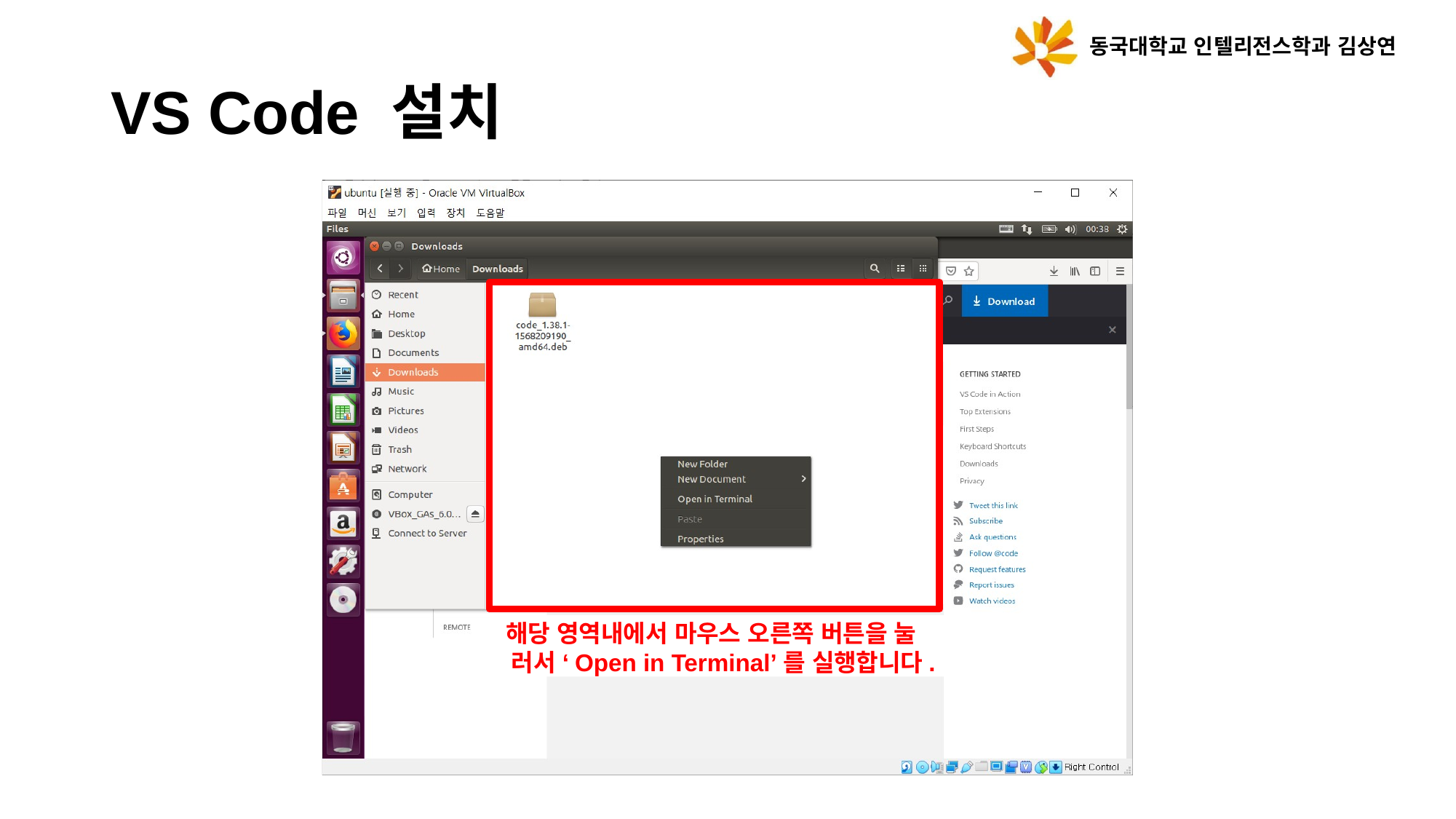

동국대학교 인텔리전스학과 김상연
# VS Code 설치

해당 영역내에서 마우스 오른쪽 버튼을 눌
러서 ‘Open in Terminal’를 실행합니다.